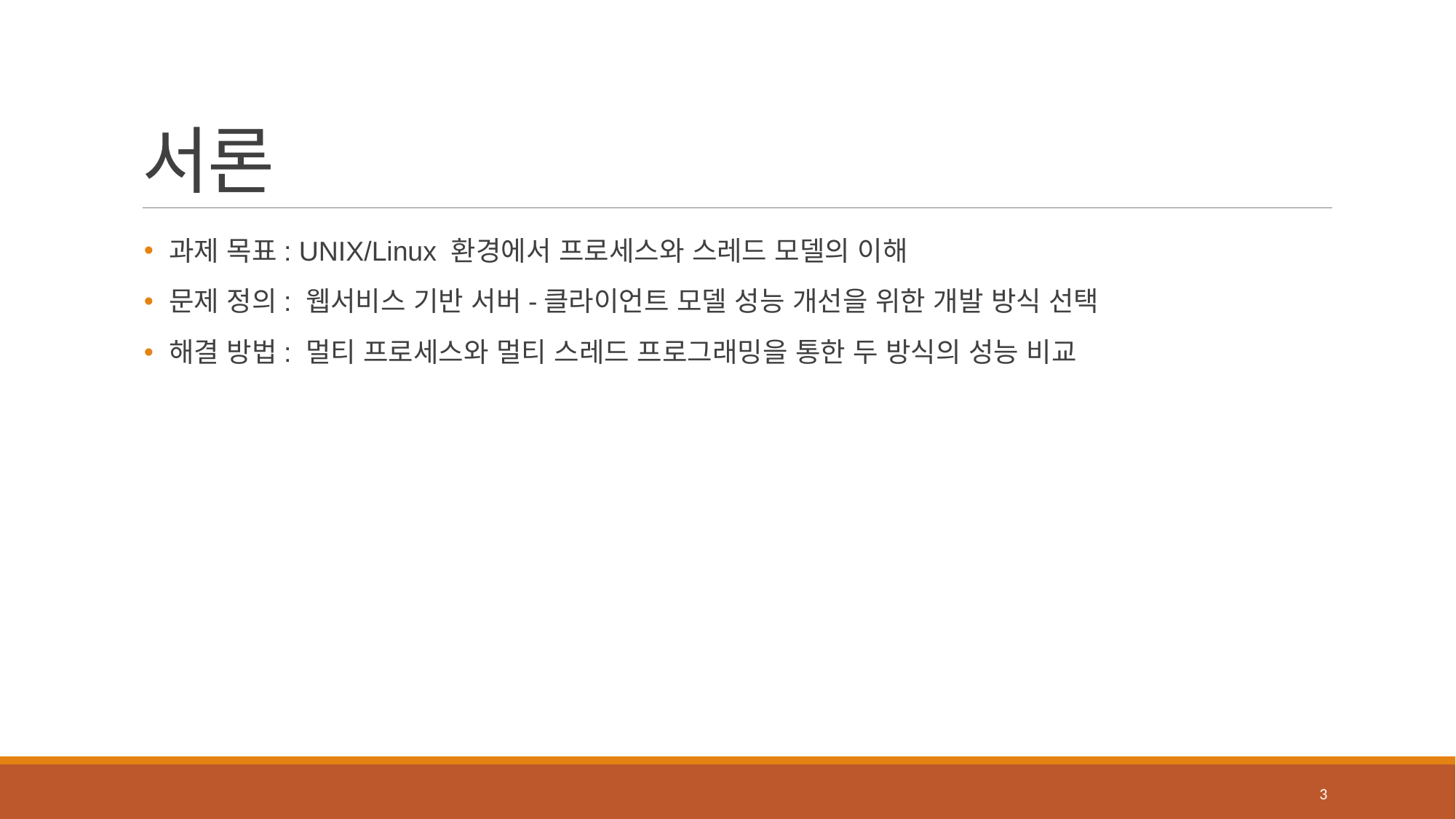

# 서론

 과제 목표: UNIX/Linux 환경에서 프로세스와 스레드 모델의 이해
 문제 정의: 웹서비스 기반 서버-클라이언트 모델 성능 개선을 위한 개발 방식 선택
 해결 방법: 멀티 프로세스와 멀티 스레드 프로그래밍을 통한 두 방식의 성능 비교
3